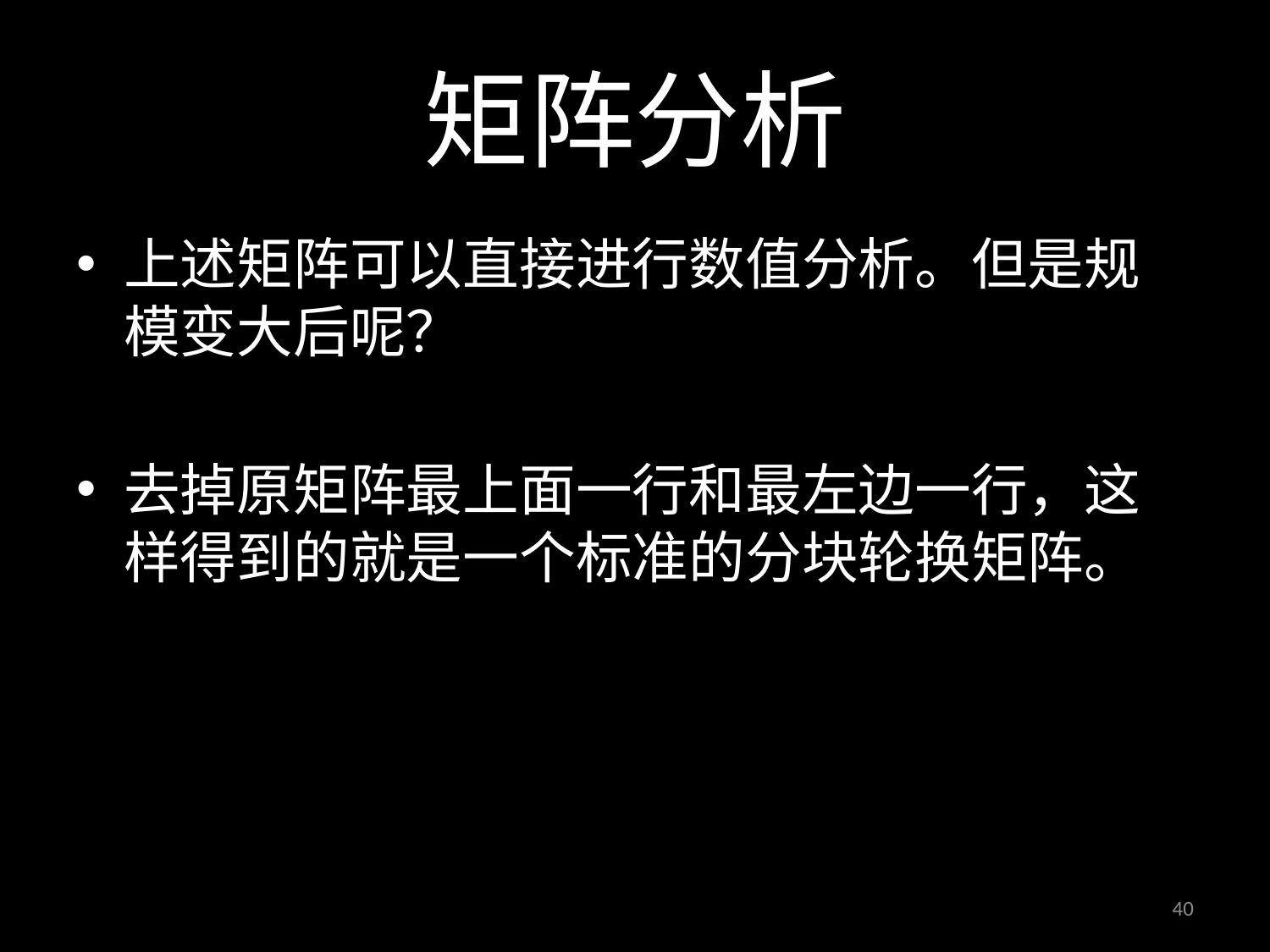

# 矩阵分析
上述矩阵可以直接进行数值分析。但是规模变大后呢？

去掉原矩阵最上面一行和最左边一行，这样得到的就是一个标准的分块轮换矩阵。
40